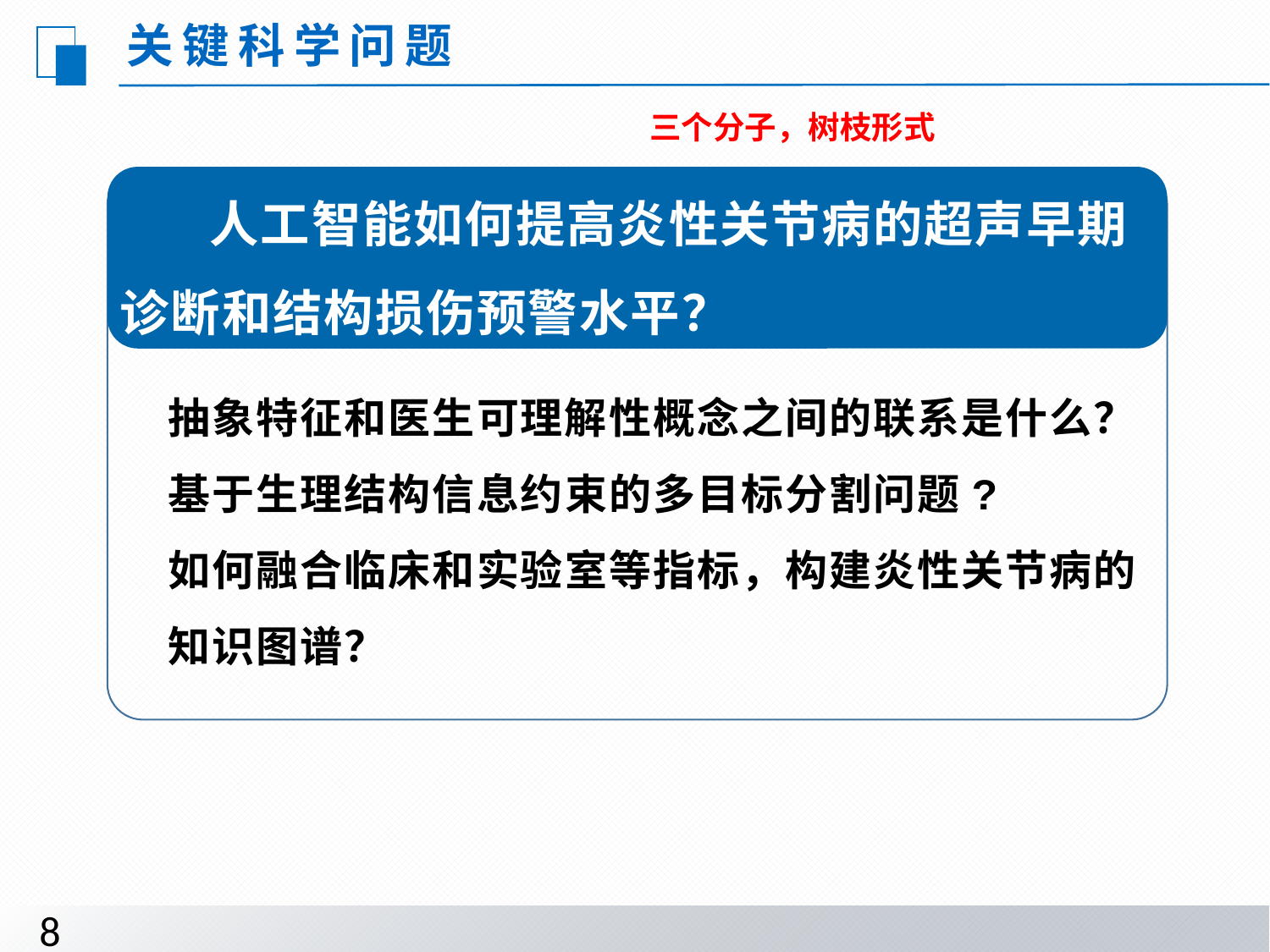

关键科学问题
三个分子，树枝形式
      人工智能如何提高炎性关节病的超声早期诊断和结构损伤预警水平？

抽象特征和医生可理解性概念之间的联系是什么？
基于生理结构信息约束的多目标分割问题?
如何融合临床和实验室等指标，构建炎性关节病的知识图谱？